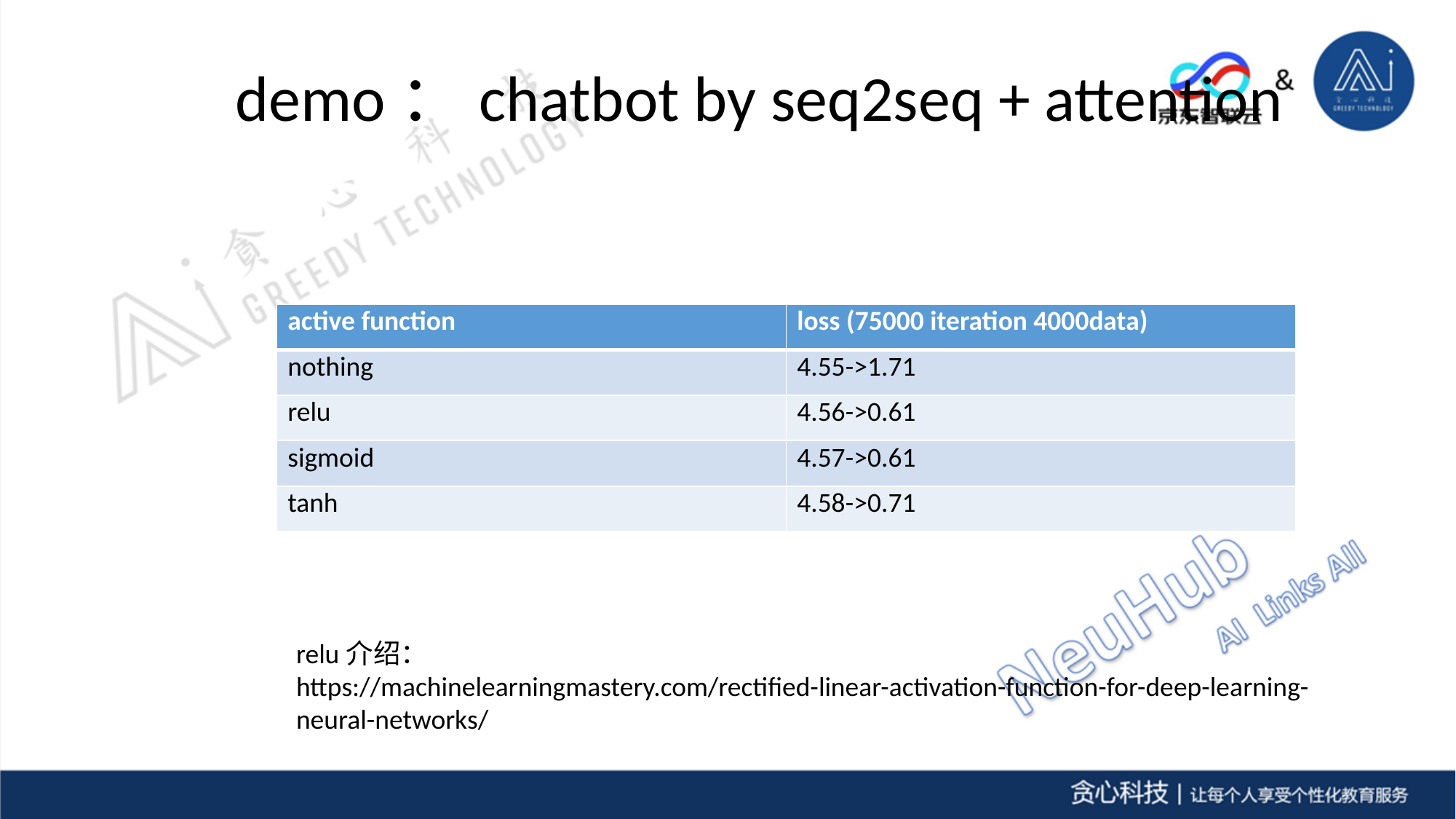

#
demo：chatbot by seq2seq + attention
| active function | loss (75000 iteration 4000data) |
| --- | --- |
| nothing | 4.55->1.71 |
| relu | 4.56->0.61 |
| sigmoid | 4.57->0.61 |
| tanh | 4.58->0.71 |
relu介绍：
https://machinelearningmastery.com/rectified-linear-activation-function-for-deep-learning-neural-networks/
35